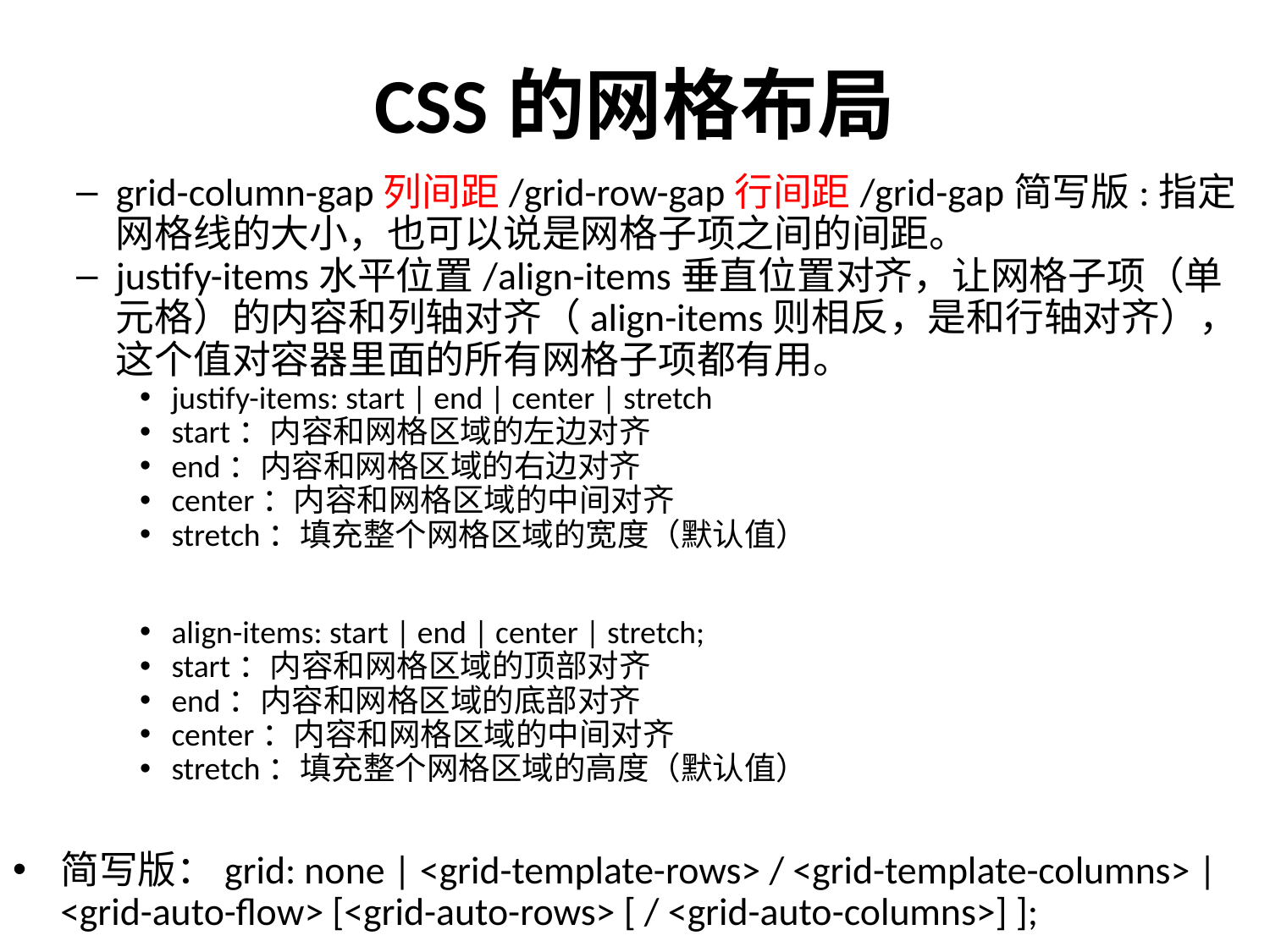

# CSS的网格布局
grid-column-gap列间距/grid-row-gap行间距/grid-gap简写版:指定网格线的大小，也可以说是网格子项之间的间距。
justify-items水平位置/align-items垂直位置对齐，让网格子项（单元格）的内容和列轴对齐（align-items则相反，是和行轴对齐），这个值对容器里面的所有网格子项都有用。
justify-items: start | end | center | stretch
start：内容和网格区域的左边对齐
end：内容和网格区域的右边对齐
center：内容和网格区域的中间对齐
stretch：填充整个网格区域的宽度（默认值）

align-items: start | end | center | stretch;
start：内容和网格区域的顶部对齐
end：内容和网格区域的底部对齐
center：内容和网格区域的中间对齐
stretch：填充整个网格区域的高度（默认值）

简写版：grid: none | <grid-template-rows> / <grid-template-columns> | <grid-auto-flow> [<grid-auto-rows> [ / <grid-auto-columns>] ];